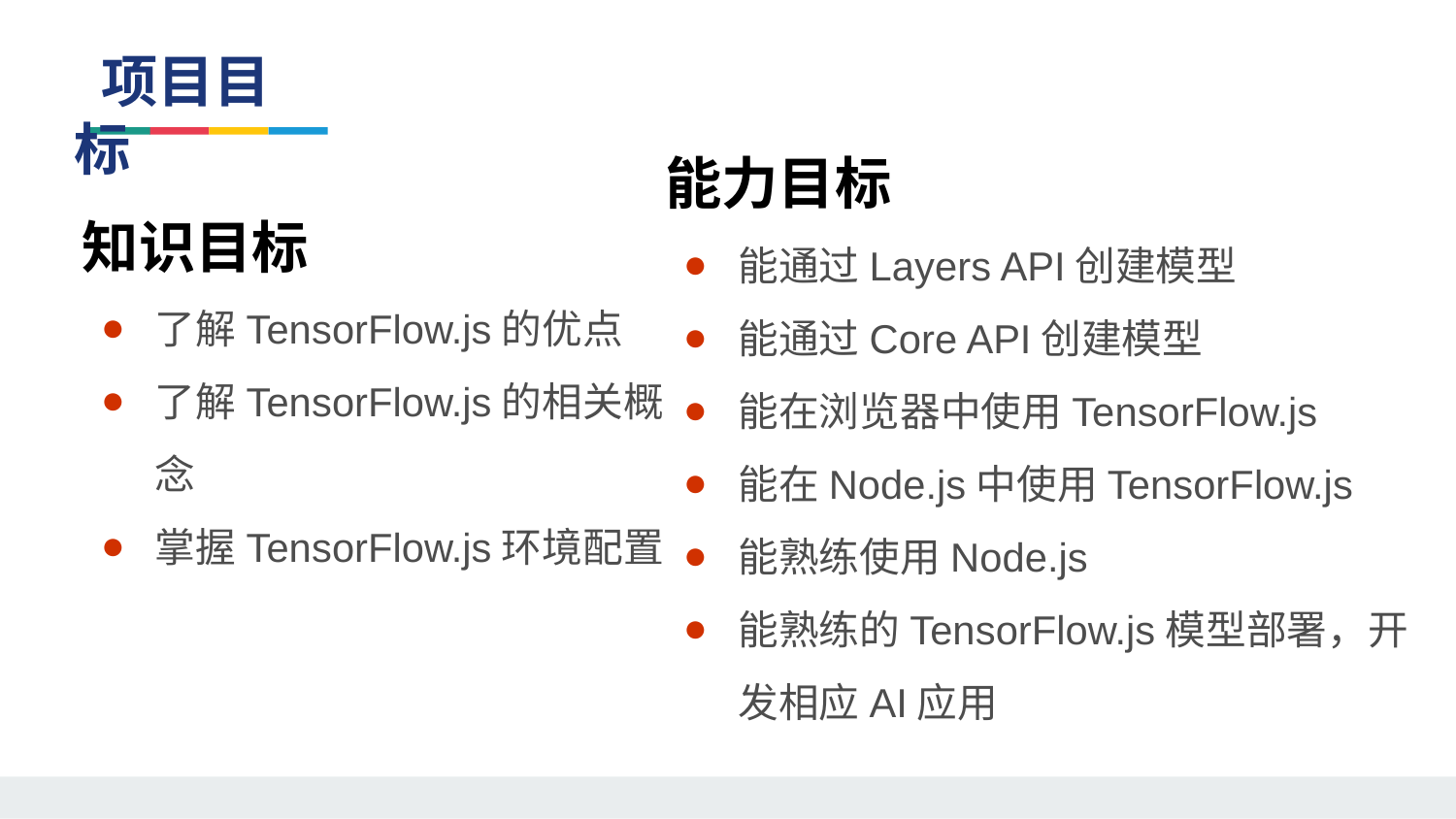

项目目标
能力目标
能通过Layers API创建模型
能通过Core API创建模型
能在浏览器中使用TensorFlow.js
能在Node.js中使用TensorFlow.js
能熟练使用Node.js
能熟练的TensorFlow.js模型部署，开发相应AI应用
知识目标
了解TensorFlow.js的优点
了解TensorFlow.js的相关概念
掌握TensorFlow.js环境配置